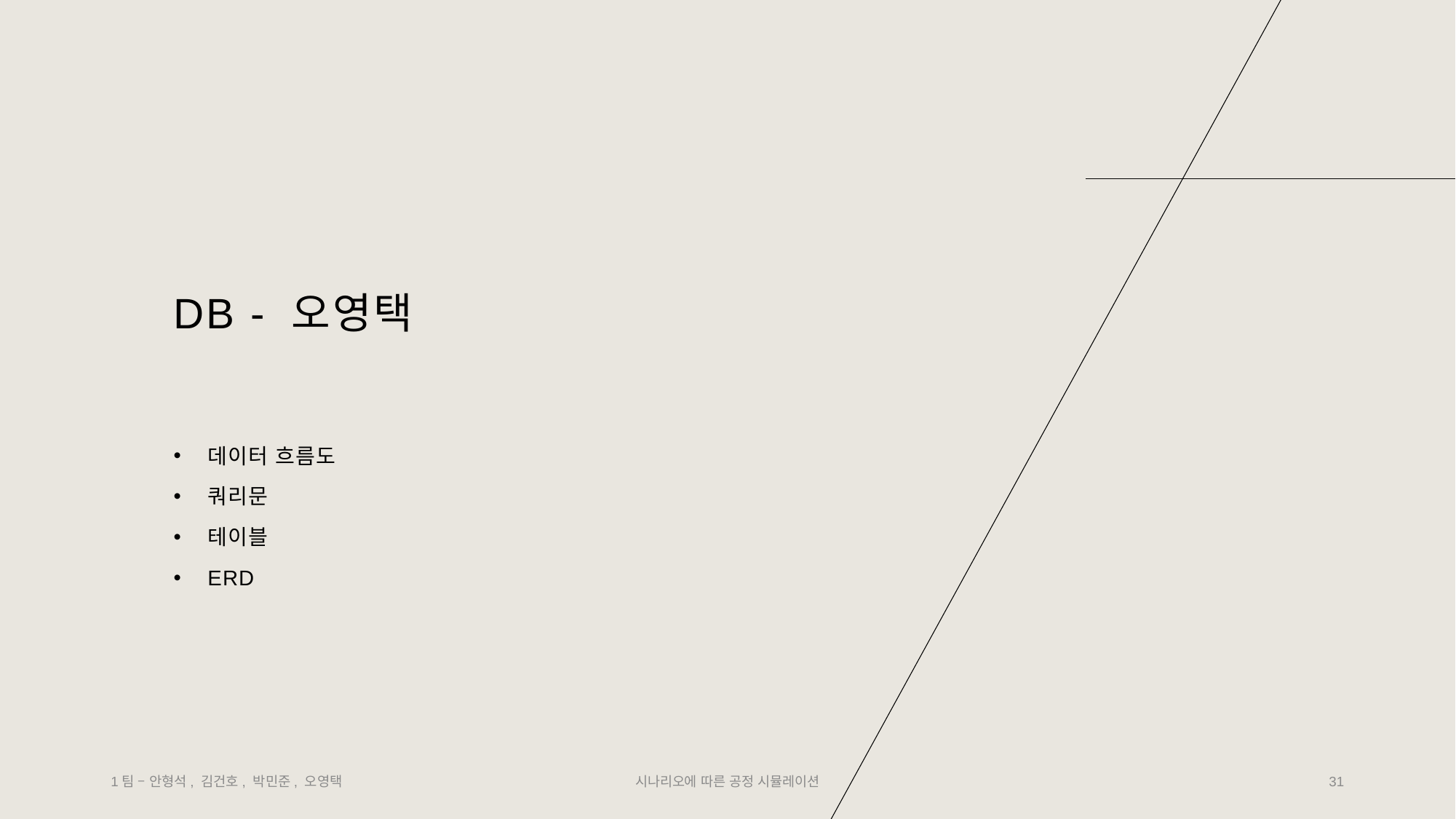

# DB - 오영택
데이터 흐름도
쿼리문
테이블
ERD
1팀 – 안형석, 김건호, 박민준, 오영택
시나리오에 따른 공정 시뮬레이션
31